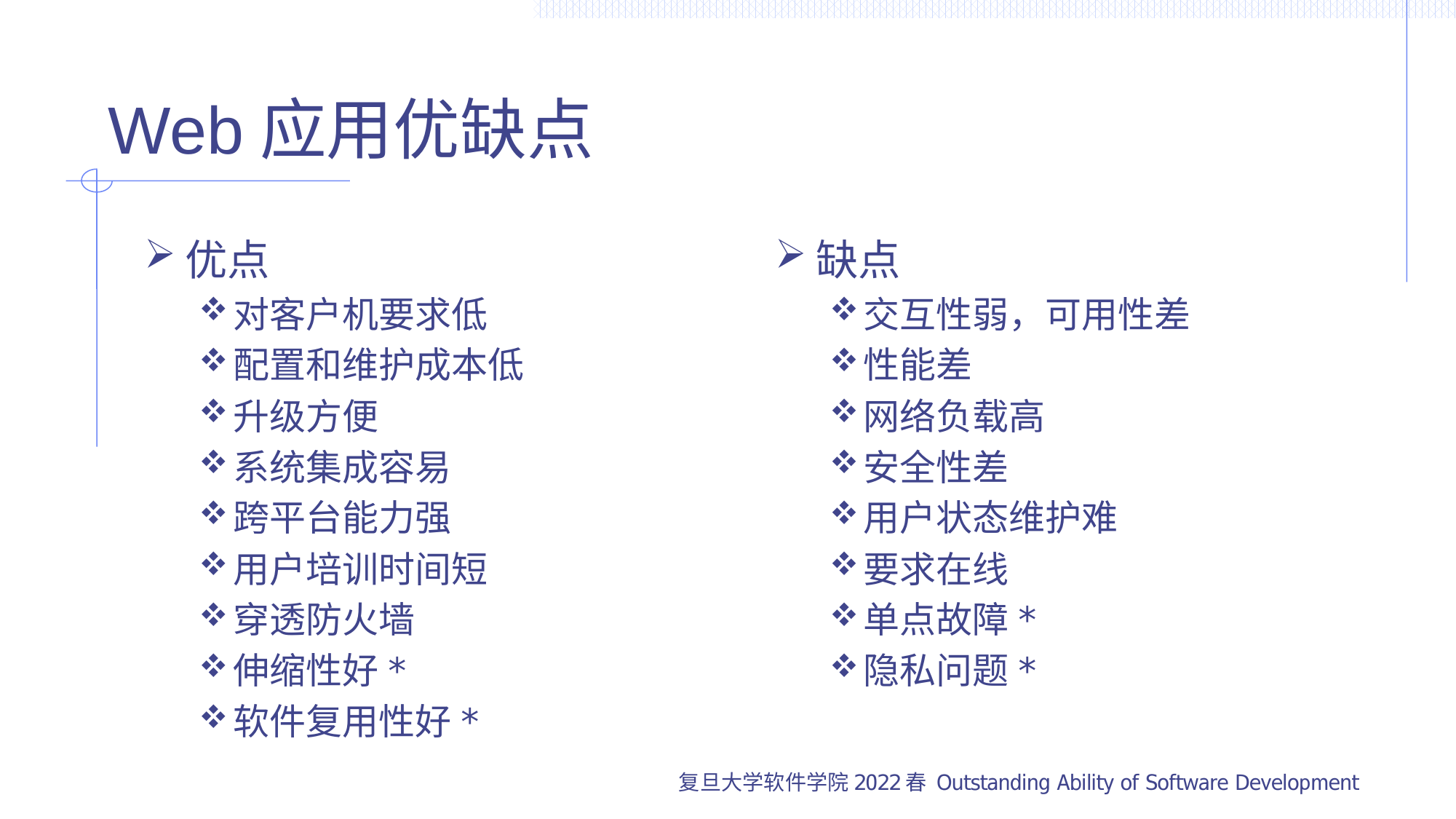

# Web应用优缺点
优点
对客户机要求低
配置和维护成本低
升级方便
系统集成容易
跨平台能力强
用户培训时间短
穿透防火墙
伸缩性好*
软件复用性好*
缺点
交互性弱，可用性差
性能差
网络负载高
安全性差
用户状态维护难
要求在线
单点故障*
隐私问题*